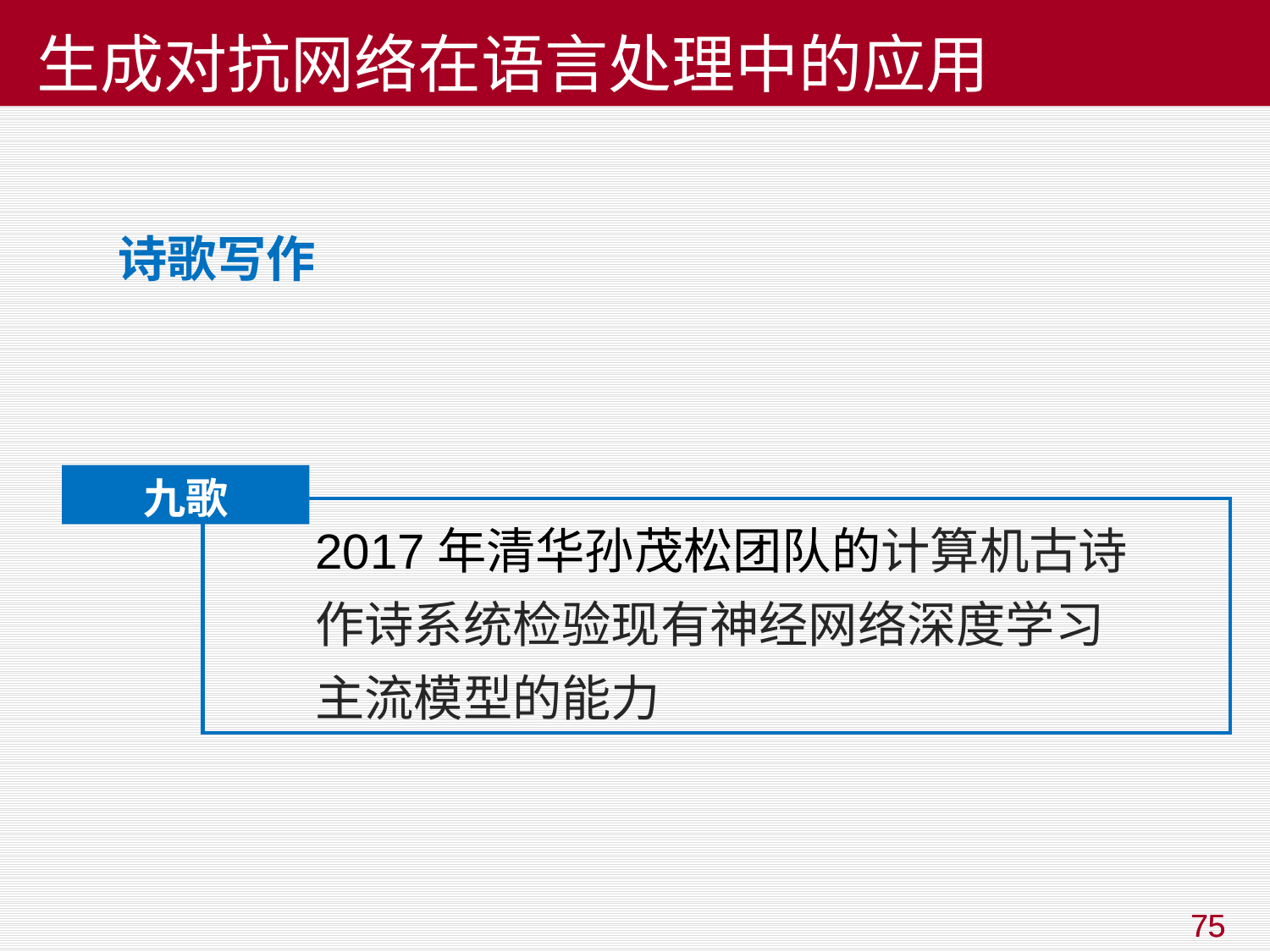

生成对抗网络在语言处理中的应用
诗歌写作
九歌
2017年清华孙茂松团队的计算机古诗
作诗系统检验现有神经网络深度学习
主流模型的能力
75
75